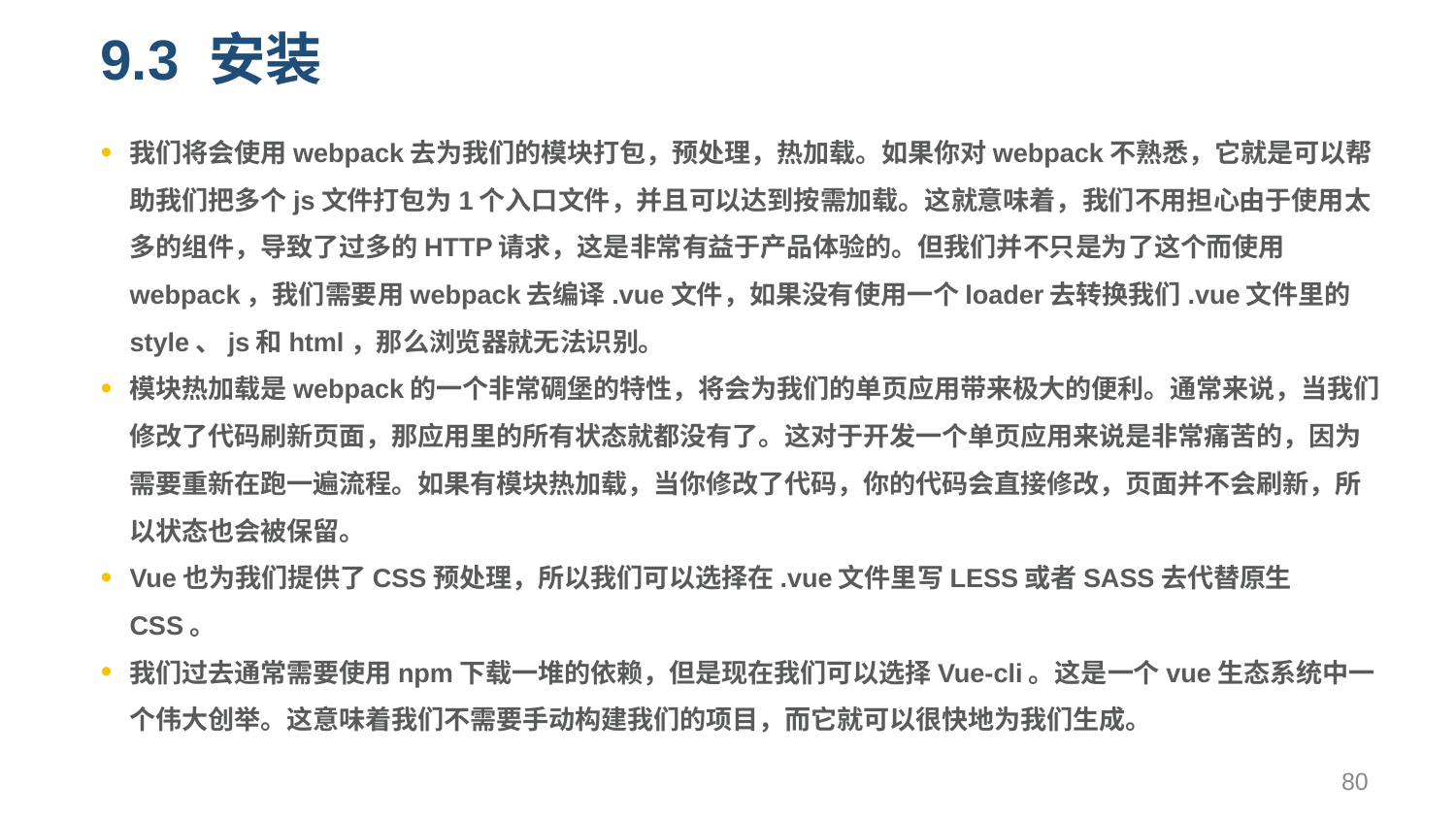

# 9.3 安装
我们将会使用webpack去为我们的模块打包，预处理，热加载。如果你对webpack不熟悉，它就是可以帮助我们把多个js文件打包为1个入口文件，并且可以达到按需加载。这就意味着，我们不用担心由于使用太多的组件，导致了过多的HTTP请求，这是非常有益于产品体验的。但我们并不只是为了这个而使用webpack，我们需要用webpack去编译.vue文件，如果没有使用一个loader去转换我们.vue文件里的style、js和html，那么浏览器就无法识别。
模块热加载是webpack的一个非常碉堡的特性，将会为我们的单页应用带来极大的便利。通常来说，当我们修改了代码刷新页面，那应用里的所有状态就都没有了。这对于开发一个单页应用来说是非常痛苦的，因为需要重新在跑一遍流程。如果有模块热加载，当你修改了代码，你的代码会直接修改，页面并不会刷新，所以状态也会被保留。
Vue也为我们提供了CSS预处理，所以我们可以选择在.vue文件里写LESS或者SASS去代替原生CSS。
我们过去通常需要使用npm下载一堆的依赖，但是现在我们可以选择Vue-cli。这是一个vue生态系统中一个伟大创举。这意味着我们不需要手动构建我们的项目，而它就可以很快地为我们生成。
80